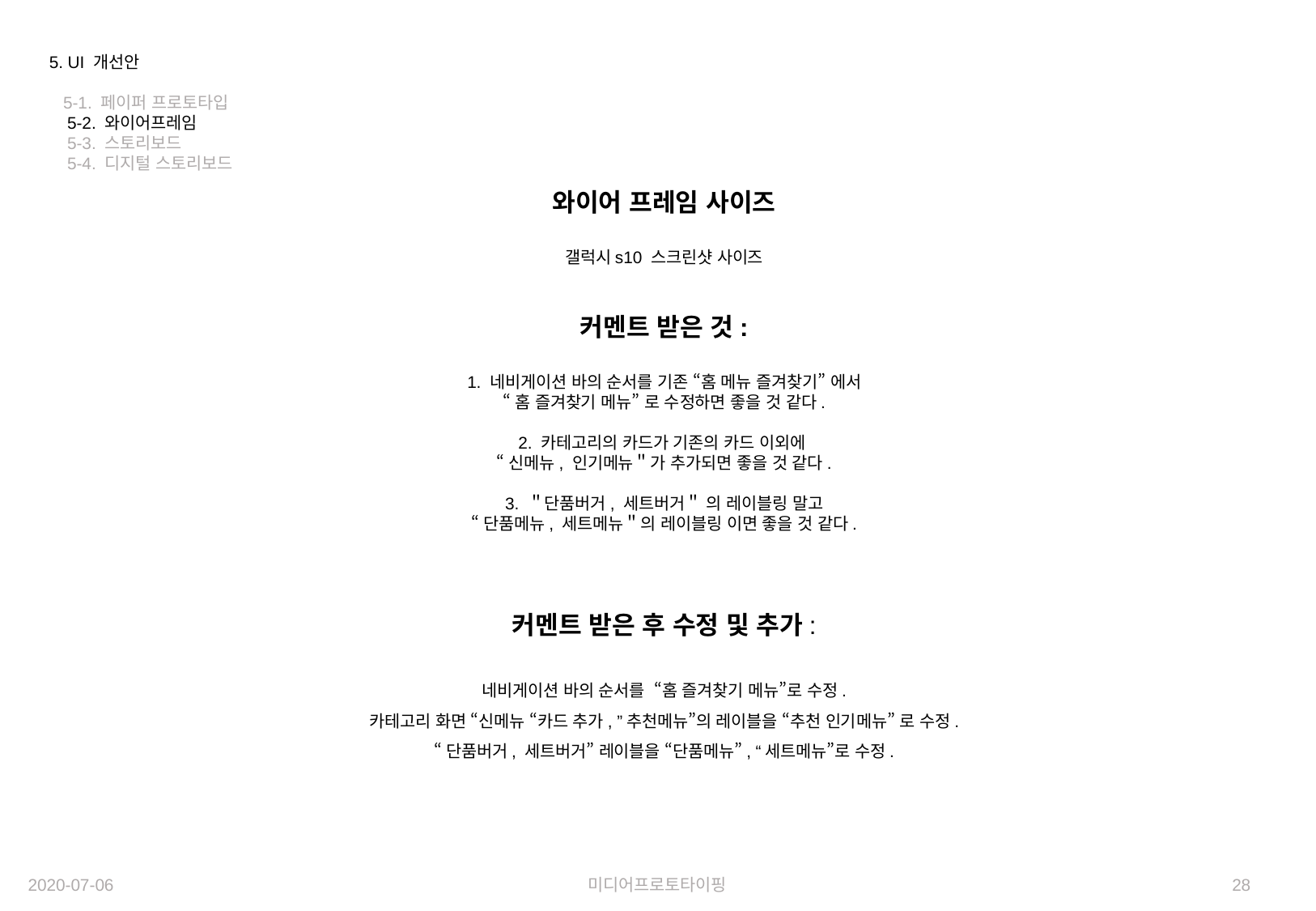

5. UI 개선안
   5-1. 페이퍼 프로토타입
   5-2. 와이어프레임
   5-3. 스토리보드
   5-4. 디지털 스토리보드
와이어 프레임 사이즈

갤럭시s10 스크린샷 사이즈

커멘트 받은 것:

1. 네비게이션 바의 순서를 기존 “홈 메뉴 즐겨찾기” 에서
“홈 즐겨찾기 메뉴” 로 수정하면 좋을 것 같다.

2. 카테고리의 카드가 기존의 카드 이외에
“신메뉴, 인기메뉴＂가 추가되면 좋을 것 같다.

3. ＂단품버거, 세트버거＂ 의 레이블링 말고
“단품메뉴, 세트메뉴＂의 레이블링 이면 좋을 것 같다.
커멘트 받은 후 수정 및 추가:

네비게이션 바의 순서를  “홈 즐겨찾기 메뉴”로 수정.
카테고리 화면 “신메뉴 “카드 추가, ”추천메뉴”의 레이블을 “추천 인기메뉴” 로 수정.
“단품버거, 세트버거” 레이블을 “단품메뉴”, “세트메뉴”로 수정.